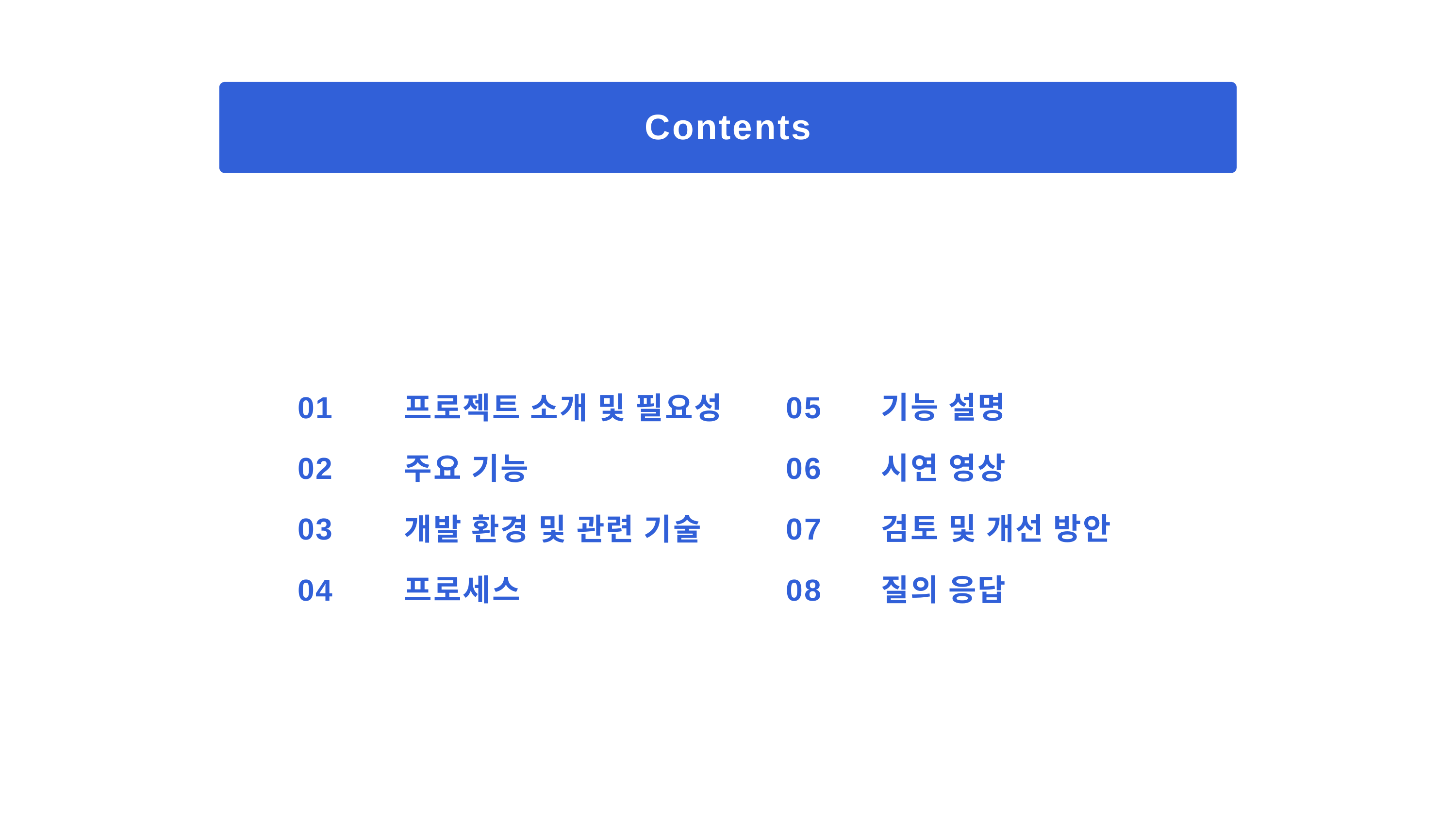

Contents
01
02
03
04
05
06
07
08
기능 설명
시연 영상
검토 및 개선 방안
질의 응답
프로젝트 소개 및 필요성
주요 기능
개발 환경 및 관련 기술
프로세스